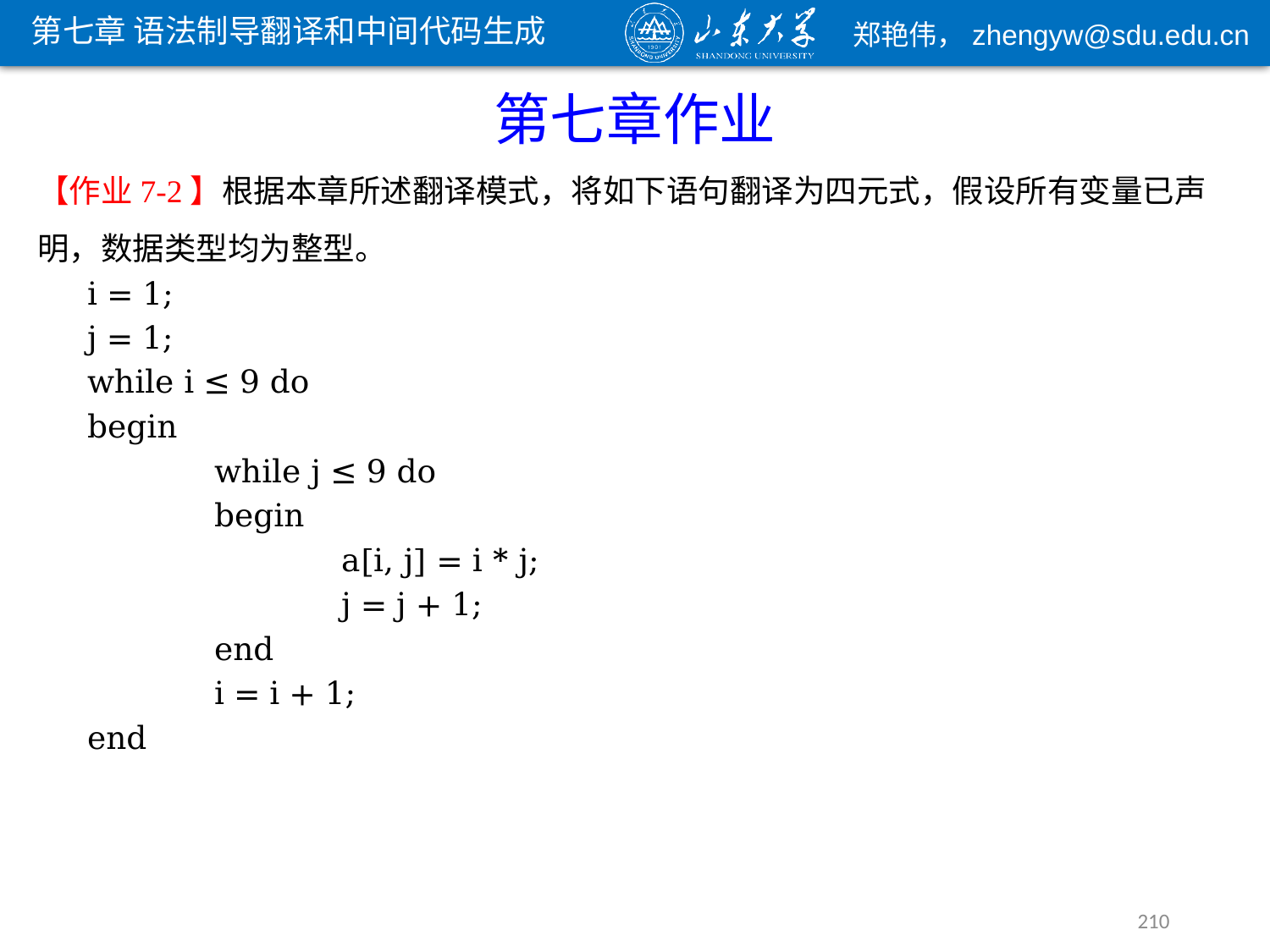

第七章 语法制导翻译和中间代码生成
第七章作业
【作业7-2】根据本章所述翻译模式，将如下语句翻译为四元式，假设所有变量已声明，数据类型均为整型。
i = 1;
j = 1;
while i ≤ 9 do
begin
	while j ≤ 9 do
	begin
		a[i, j] = i * j;
		j = j + 1;
	end
	i = i + 1;
end
210